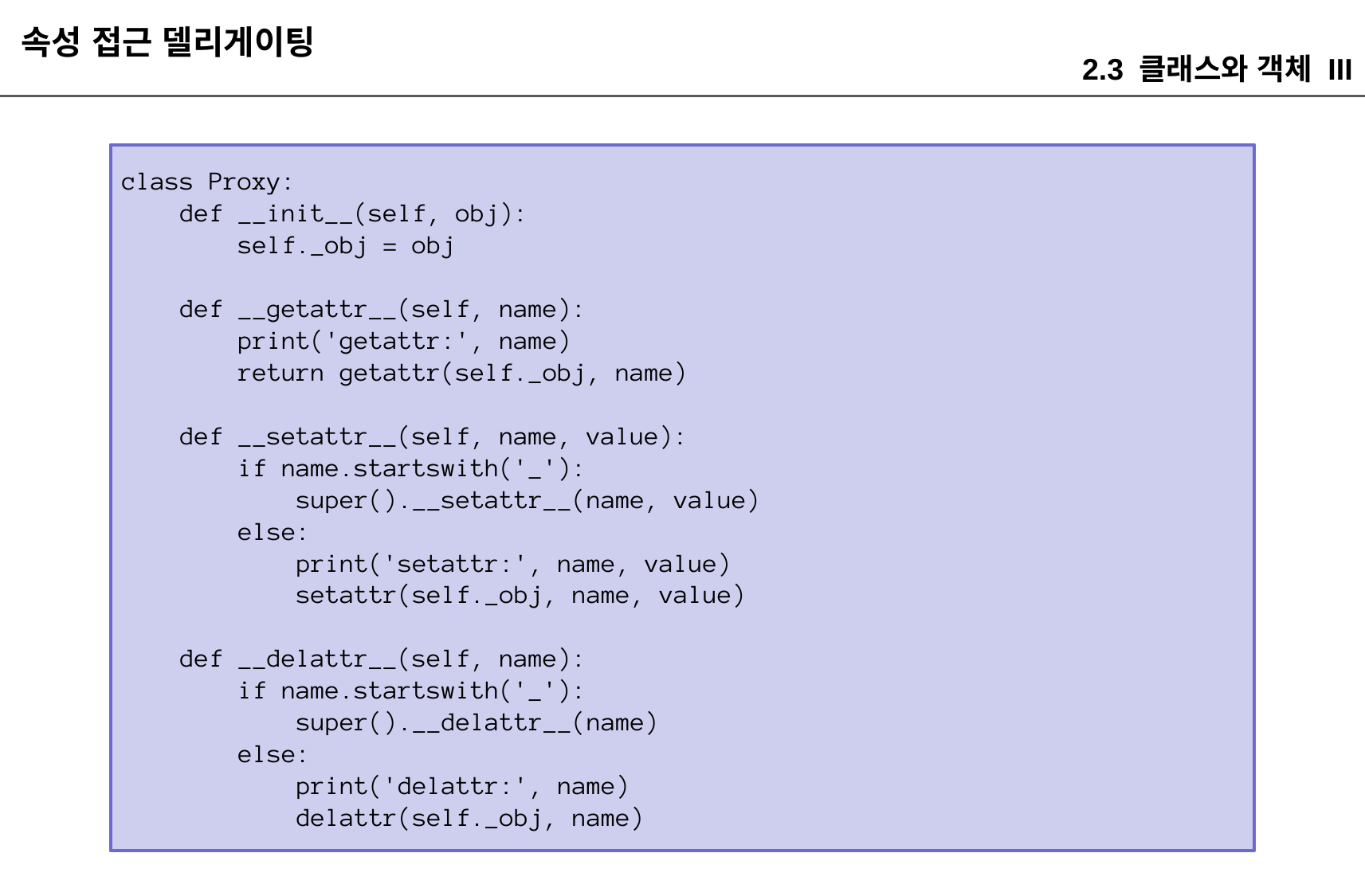

속성 접근 델리게이팅
2.3 클래스와 객체 III
class Proxy:
    def __init__(self, obj):
        self._obj = obj

    def __getattr__(self, name):
        print('getattr:', name)
        return getattr(self._obj, name)

    def __setattr__(self, name, value):
        if name.startswith('_'):
            super().__setattr__(name, value)
        else:
            print('setattr:', name, value)
            setattr(self._obj, name, value)

    def __delattr__(self, name):
        if name.startswith('_'):
            super().__delattr__(name)
        else:
            print('delattr:', name)
            delattr(self._obj, name)